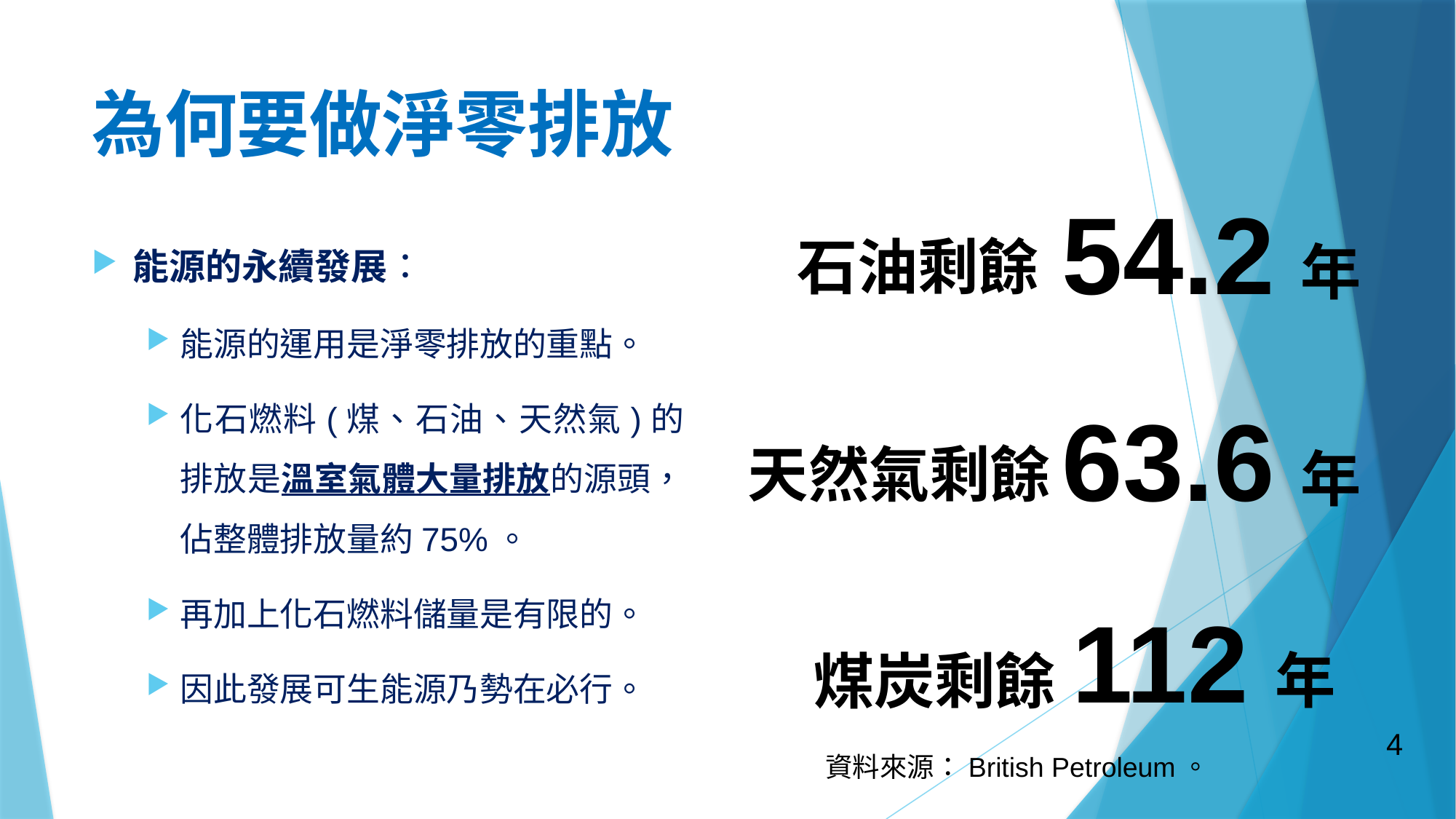

# 為何要做淨零排放
54.2年
能源的永續發展：
能源的運用是淨零排放的重點。
化石燃料(煤、石油、天然氣)的排放是溫室氣體大量排放的源頭，佔整體排放量約75%。
再加上化石燃料儲量是有限的。
因此發展可生能源乃勢在必行。

石油剩餘
63.6年
天然氣剩餘
112年
煤炭剩餘
4
資料來源：British Petroleum。